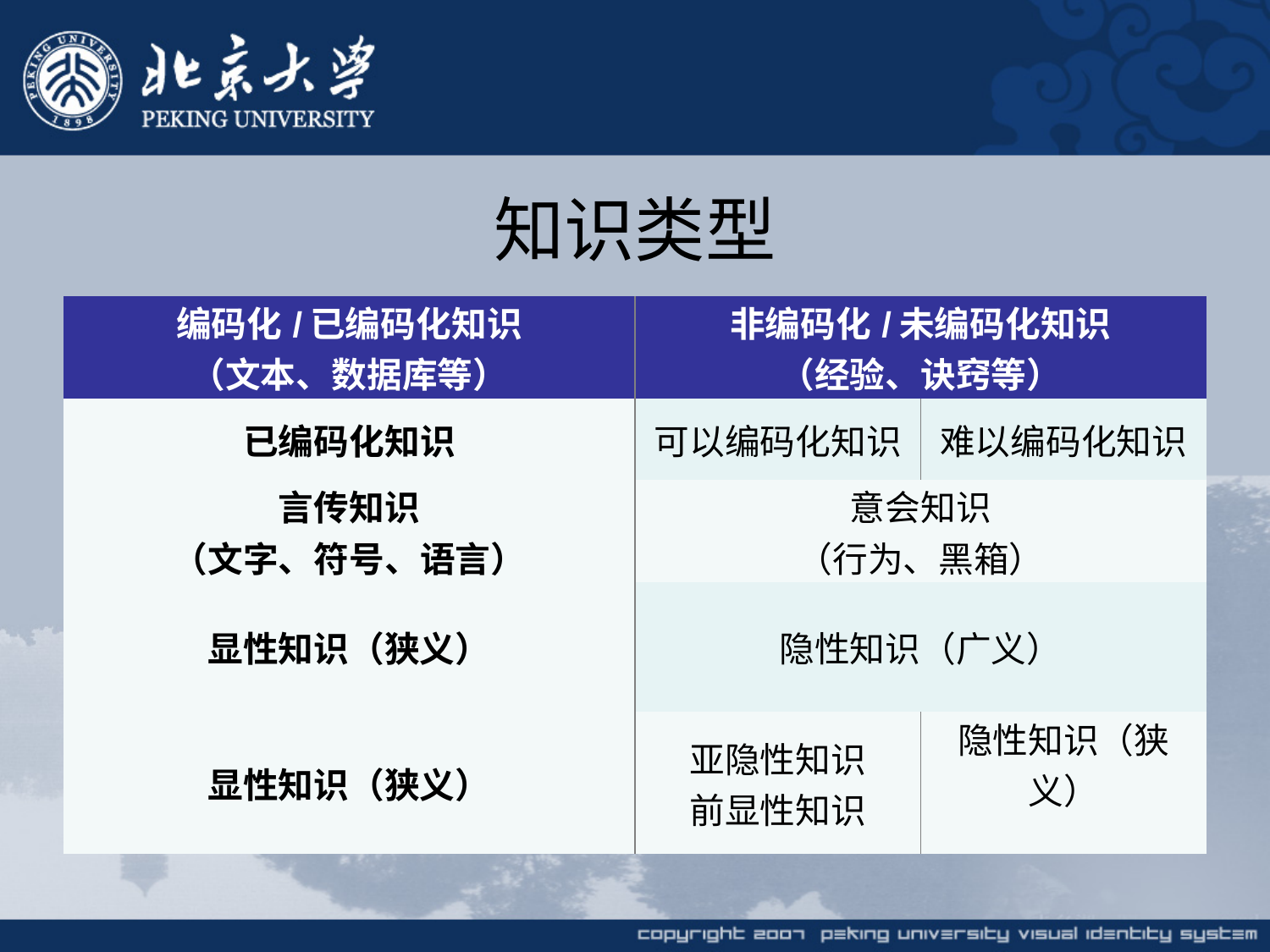

# 知识类型
| 编码化/已编码化知识 （文本、数据库等） | 非编码化/未编码化知识 （经验、诀窍等） |  |
| --- | --- | --- |
| 已编码化知识 | 可以编码化知识 | 难以编码化知识 |
| 言传知识 （文字、符号、语言） | 意会知识 （行为、黑箱） |  |
| 显性知识（狭义） | 隐性知识（广义） |  |
| 显性知识（狭义） | 亚隐性知识 前显性知识 | 隐性知识（狭义） |